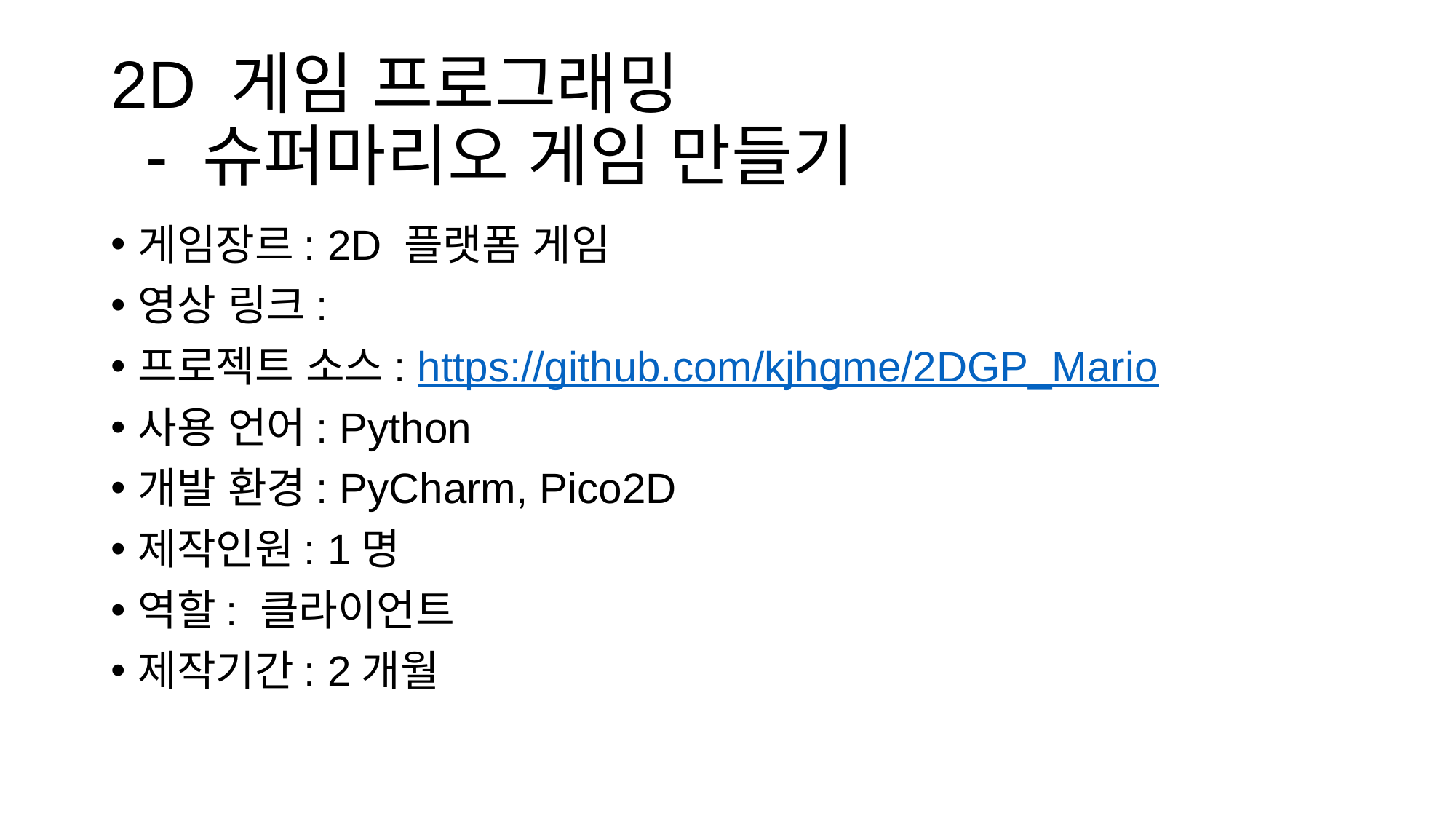

# 2D 게임 프로그래밍 - 슈퍼마리오 게임 만들기
게임장르: 2D 플랫폼 게임
영상 링크:
프로젝트 소스: https://github.com/kjhgme/2DGP_Mario
사용 언어: Python
개발 환경: PyCharm, Pico2D
제작인원: 1명
역할: 클라이언트
제작기간: 2개월